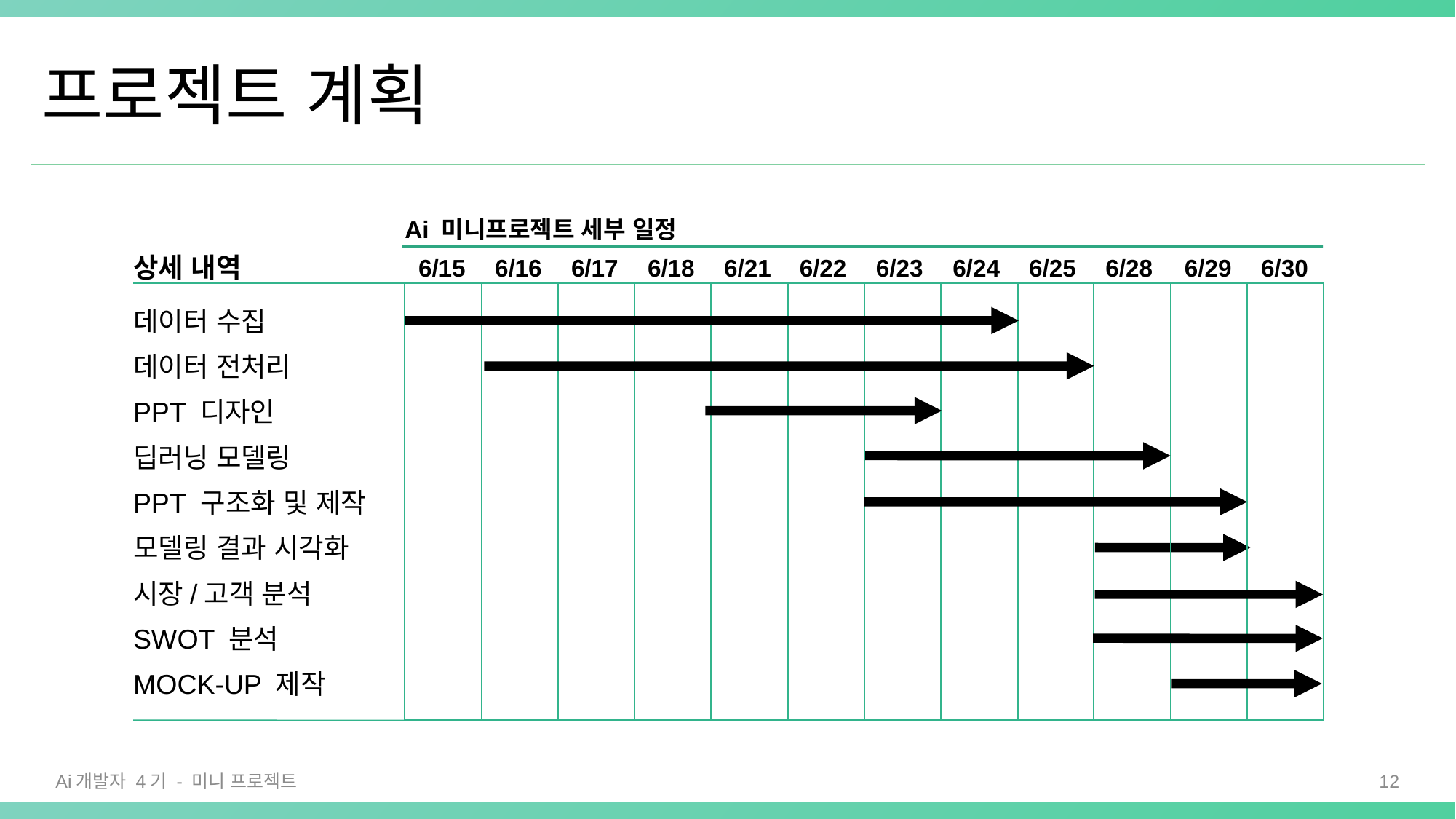

# 프로젝트 계획
Ai 미니프로젝트 세부 일정

상세 내역
6/15
6/16
6/17
6/18
6/21
6/22
6/23
6/24
6/25
6/28
6/29
6/30

데이터 수집

데이터 전처리

PPT 디자인

딥러닝 모델링

PPT 구조화 및 제작

모델링 결과 시각화

시장/고객 분석

SWOT 분석

MOCK-UP 제작

Ai개발자 4기 - 미니 프로젝트
12